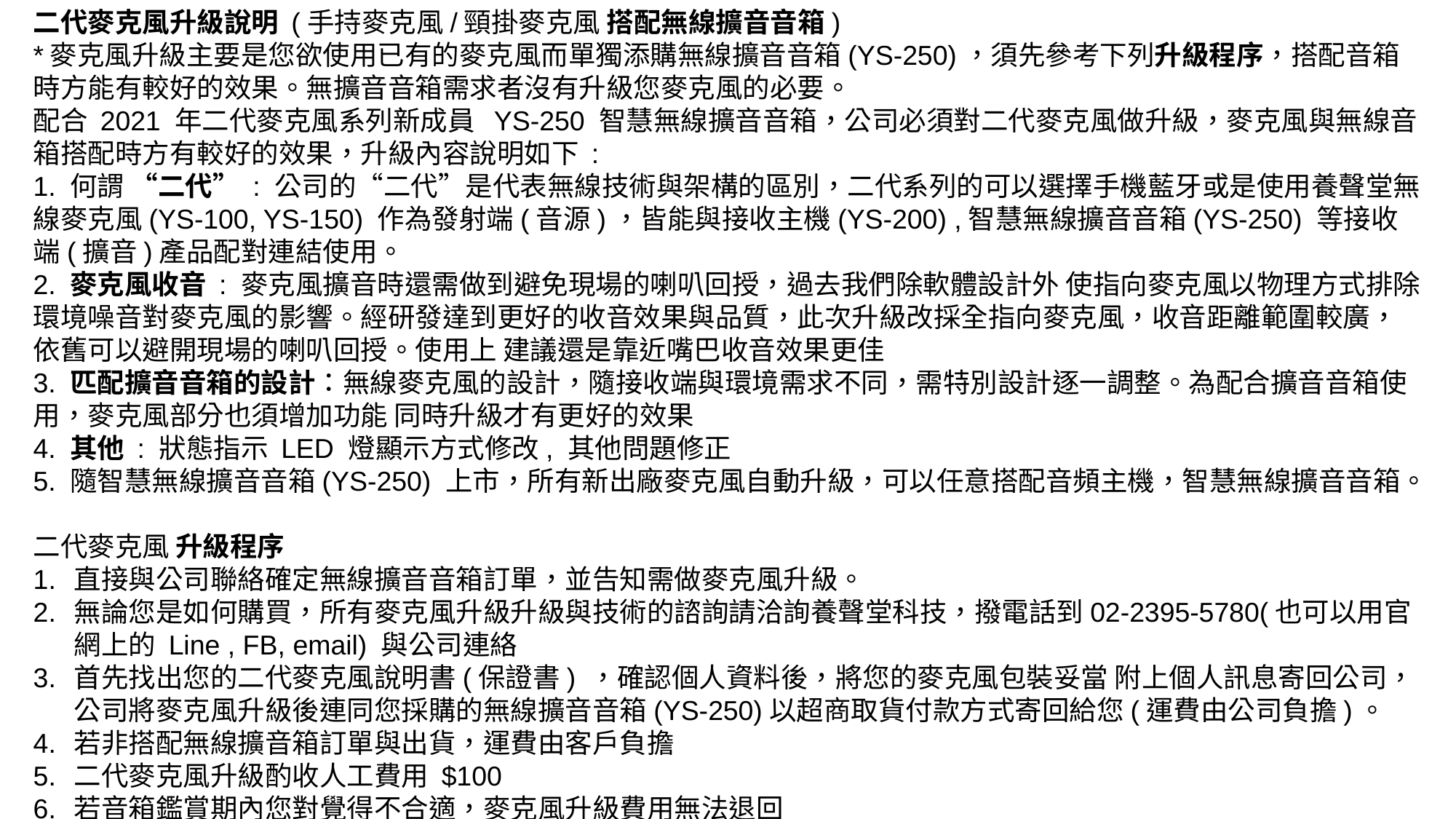

二代麥克風升級說明 (手持麥克風/頸掛麥克風 搭配無線擴音音箱)
*麥克風升級主要是您欲使用已有的麥克風而單獨添購無線擴音音箱(YS-250)，須先參考下列升級程序，搭配音箱時方能有較好的效果。無擴音音箱需求者沒有升級您麥克風的必要。
配合 2021 年二代麥克風系列新成員  YS-250 智慧無線擴音音箱，公司必須對二代麥克風做升級，麥克風與無線音箱搭配時方有較好的效果，升級內容說明如下 :
1. 何謂 “二代” : 公司的“二代”是代表無線技術與架構的區別，二代系列的可以選擇手機藍牙或是使用養聲堂無線麥克風(YS-100, YS-150) 作為發射端(音源)，皆能與接收主機(YS-200) ,智慧無線擴音音箱(YS-250) 等接收端(擴音)產品配對連結使用。
2. 麥克風收音 : 麥克風擴音時還需做到避免現場的喇叭回授，過去我們除軟體設計外 使指向麥克風以物理方式排除環境噪音對麥克風的影響。經研發達到更好的收音效果與品質，此次升級改採全指向麥克風，收音距離範圍較廣，依舊可以避開現場的喇叭回授。使用上 建議還是靠近嘴巴收音效果更佳
3. 匹配擴音音箱的設計：無線麥克風的設計，隨接收端與環境需求不同，需特別設計逐一調整。為配合擴音音箱使用，麥克風部分也須增加功能 同時升級才有更好的效果
4. 其他 : 狀態指示 LED 燈顯示方式修改, 其他問題修正
5. 隨智慧無線擴音音箱(YS-250) 上市，所有新出廠麥克風自動升級，可以任意搭配音頻主機，智慧無線擴音音箱。

二代麥克風 升級程序
直接與公司聯絡確定無線擴音音箱訂單，並告知需做麥克風升級。
無論您是如何購買，所有麥克風升級升級與技術的諮詢請洽詢養聲堂科技，撥電話到02-2395-5780(也可以用官網上的 Line , FB, email) 與公司連絡
首先找出您的二代麥克風說明書(保證書) ，確認個人資料後，將您的麥克風包裝妥當 附上個人訊息寄回公司，公司將麥克風升級後連同您採購的無線擴音音箱(YS-250)以超商取貨付款方式寄回給您(運費由公司負擔)。
若非搭配無線擴音箱訂單與出貨，運費由客戶負擔
二代麥克風升級酌收人工費用 $100
若音箱鑑賞期內您對覺得不合適，麥克風升級費用無法退回